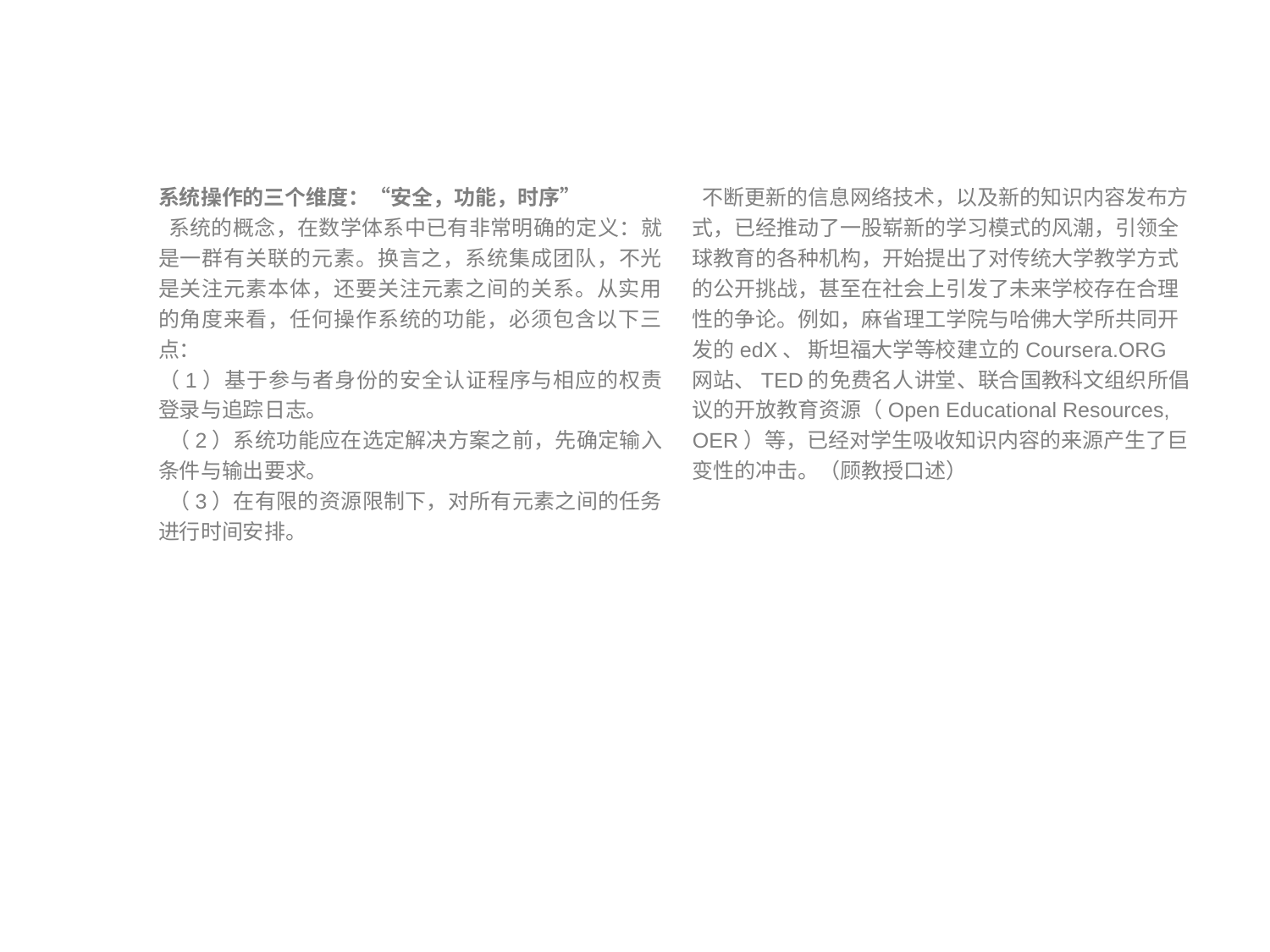

#
系统操作的三个维度：“安全，功能，时序”
 系统的概念，在数学体系中已有非常明确的定义：就是一群有关联的元素。换言之，系统集成团队，不光是关注元素本体，还要关注元素之间的关系。从实用的角度来看，任何操作系统的功能，必须包含以下三点：
（1）基于参与者身份的安全认证程序与相应的权责登录与追踪日志。
 （2）系统功能应在选定解决方案之前，先确定输入条件与输出要求。
 （3）在有限的资源限制下，对所有元素之间的任务进行时间安排。
 不断更新的信息网络技术，以及新的知识内容发布方式，已经推动了一股崭新的学习模式的风潮，引领全球教育的各种机构，开始提出了对传统大学教学方式的公开挑战，甚至在社会上引发了未来学校存在合理性的争论。例如，麻省理工学院与哈佛大学所共同开发的edX、 斯坦福大学等校建立的Coursera.ORG网站、TED的免费名人讲堂、联合国教科文组织所倡议的开放教育资源（Open Educational Resources, OER）等，已经对学生吸收知识内容的来源产生了巨变性的冲击。（顾教授口述）